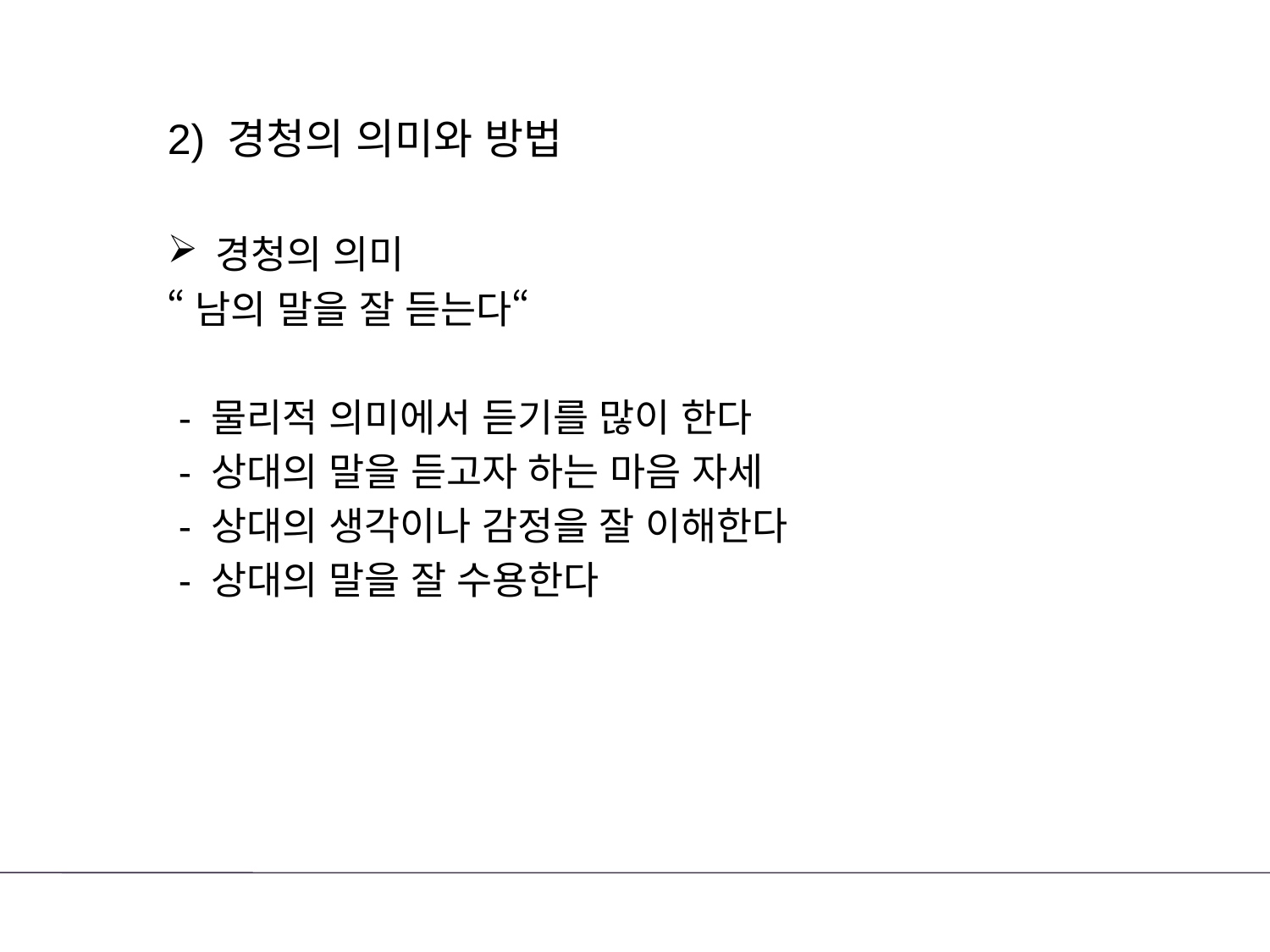

2) 경청의 의미와 방법

경청의 의미
“남의 말을 잘 듣는다“

 - 물리적 의미에서 듣기를 많이 한다
 - 상대의 말을 듣고자 하는 마음 자세
 - 상대의 생각이나 감정을 잘 이해한다
 - 상대의 말을 잘 수용한다